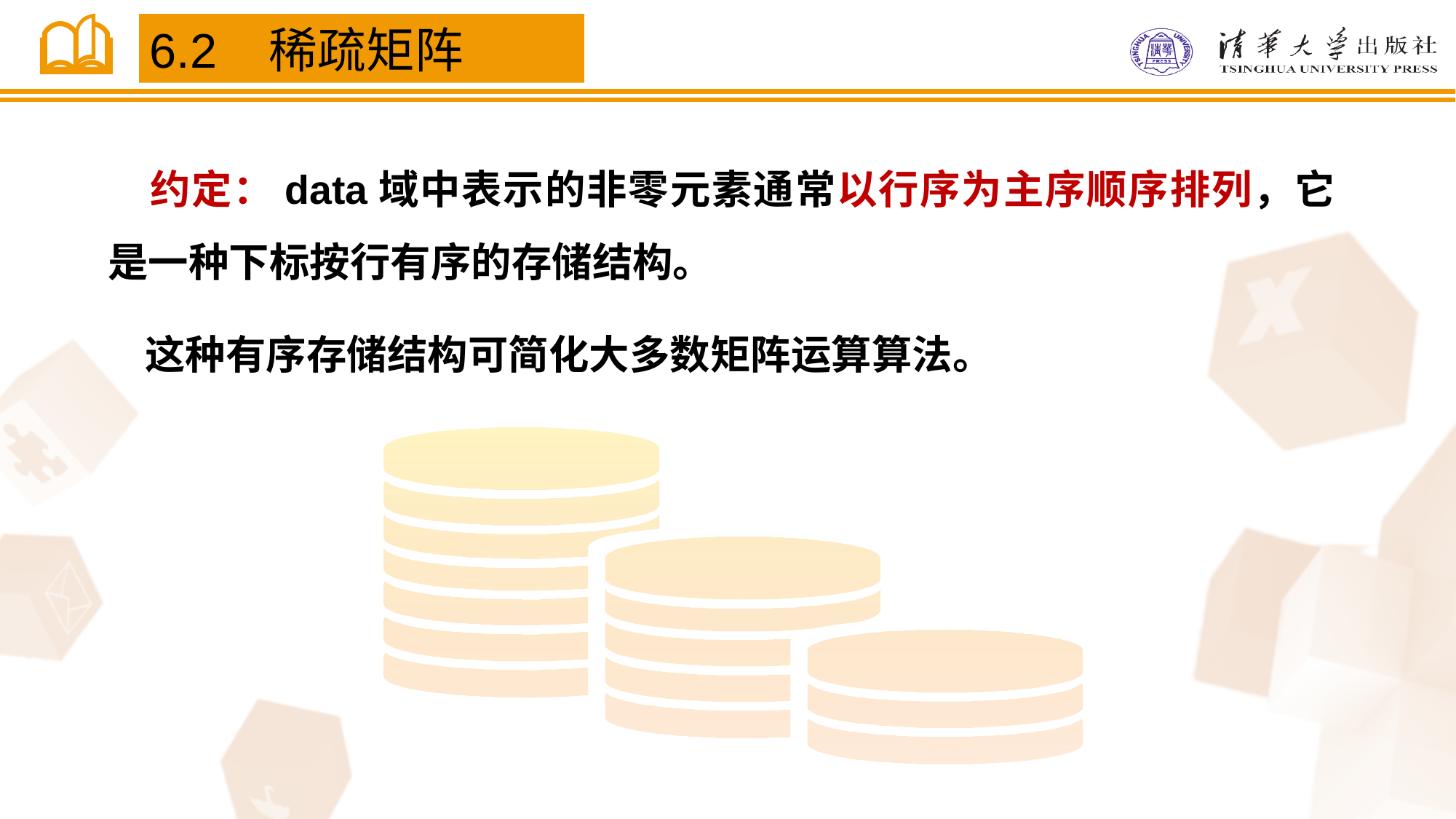

6.2   稀疏矩阵
   约定：data域中表示的非零元素通常以行序为主序顺序排列，它是一种下标按行有序的存储结构。
   这种有序存储结构可简化大多数矩阵运算算法。